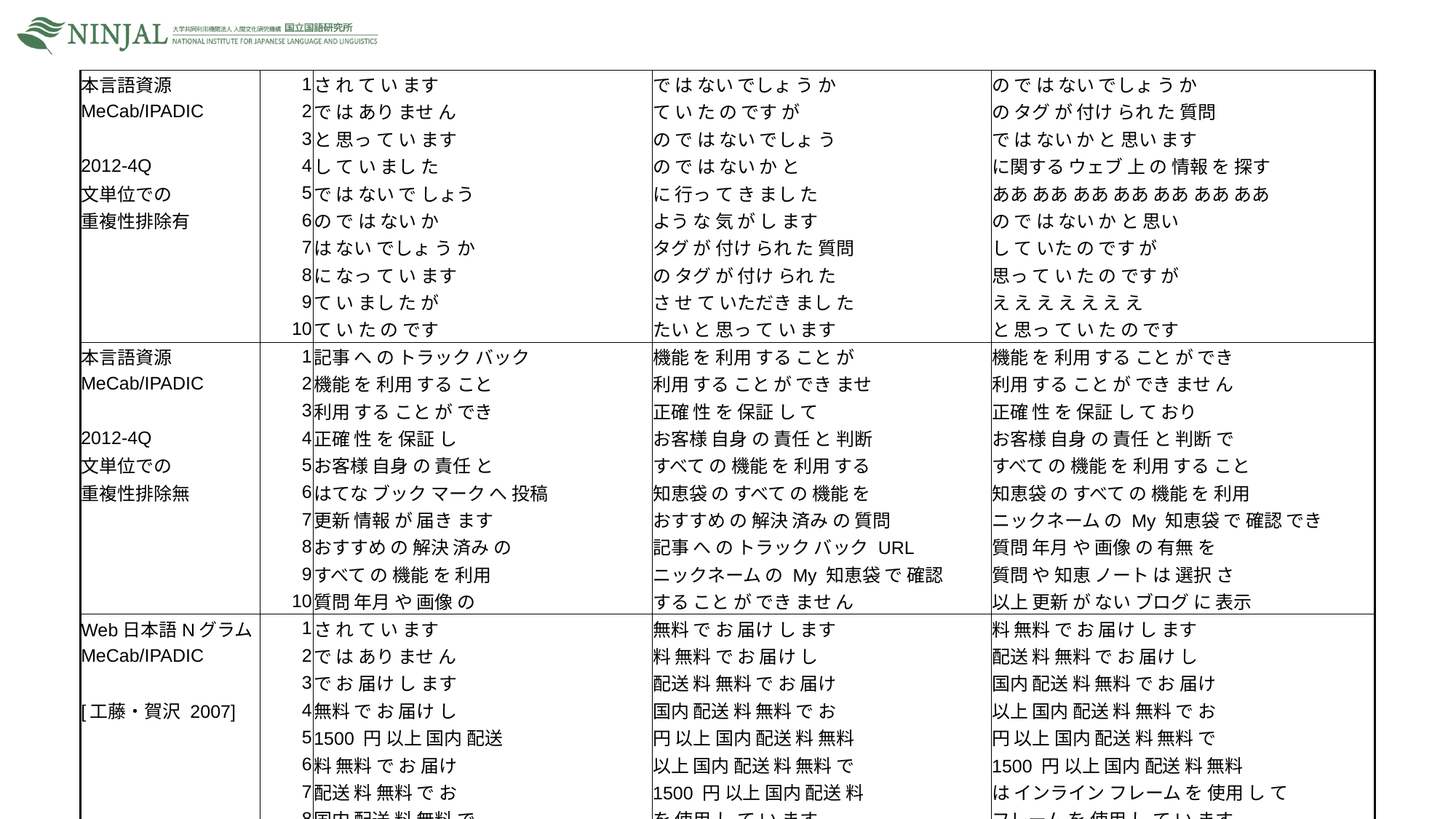

| 本言語資源 | 1 | さ れ て い ます | で は ない でしょ う か | の で は ない でしょ う か |
| --- | --- | --- | --- | --- |
| MeCab/IPADIC | 2 | で は あり ませ ん | て い た の です が | の タグ が 付け られ た 質問 |
|  | 3 | と 思っ て い ます | の で は ない でしょ う | で は ない か と 思い ます |
| 2012-4Q | 4 | し て い まし た | の で は ない か と | に関する ウェブ 上 の 情報 を 探す |
| 文単位での | 5 | で は ない で しょう | に 行っ て き まし た | ああ ああ ああ ああ ああ ああ ああ |
| 重複性排除有 | 6 | の で は ない か | よう な 気 が し ます | の で は ない か と 思い |
|  | 7 | は ない でしょ う か | タグ が 付け られ た 質問 | し て いた の です が |
|  | 8 | に なっ て い ます | の タグ が 付け られ た | 思っ て い た の です が |
|  | 9 | て い まし た が | さ せ て いただき まし た | え え え え え え え |
|  | 10 | て い た の です | たい と 思っ て い ます | と 思っ て い た の です |
| 本言語資源 | 1 | 記事 へ の トラック バック | 機能 を 利用 する こと が | 機能 を 利用 する こと が でき |
| MeCab/IPADIC | 2 | 機能 を 利用 する こと | 利用 する こと が でき ませ | 利用 する こと が でき ませ ん |
|  | 3 | 利用 する こと が でき | 正確 性 を 保証 し て | 正確 性 を 保証 し て おり |
| 2012-4Q | 4 | 正確 性 を 保証 し | お客様 自身 の 責任 と 判断 | お客様 自身 の 責任 と 判断 で |
| 文単位での | 5 | お客様 自身 の 責任 と | すべて の 機能 を 利用 する | すべて の 機能 を 利用 する こと |
| 重複性排除無 | 6 | はてな ブック マーク へ 投稿 | 知恵袋 の すべて の 機能 を | 知恵袋 の すべて の 機能 を 利用 |
|  | 7 | 更新 情報 が 届き ます | おすすめ の 解決 済み の 質問 | ニックネーム の My 知恵袋 で 確認 でき |
|  | 8 | おすすめ の 解決 済み の | 記事 へ の トラック バック URL | 質問 年月 や 画像 の 有無 を |
|  | 9 | すべて の 機能 を 利用 | ニックネーム の My 知恵袋 で 確認 | 質問 や 知恵 ノート は 選択 さ |
|  | 10 | 質問 年月 や 画像 の | する こと が でき ませ ん | 以上 更新 が ない ブログ に 表示 |
| Web日本語Nグラム | 1 | さ れ て い ます | 無料 で お 届け し ます | 料 無料 で お 届け し ます |
| MeCab/IPADIC | 2 | で は あり ませ ん | 料 無料 で お 届け し | 配送 料 無料 で お 届け し |
|  | 3 | で お 届け し ます | 配送 料 無料 で お 届け | 国内 配送 料 無料 で お 届け |
| [工藤・賀沢 2007] | 4 | 無料 で お 届け し | 国内 配送 料 無料 で お | 以上 国内 配送 料 無料 で お |
|  | 5 | 1500 円 以上 国内 配送 | 円 以上 国内 配送 料 無料 | 円 以上 国内 配送 料 無料 で |
|  | 6 | 料 無料 で お 届け | 以上 国内 配送 料 無料 で | 1500 円 以上 国内 配送 料 無料 |
|  | 7 | 配送 料 無料 で お | 1500 円 以上 国内 配送 料 | は インライン フレーム を 使用 し て |
|  | 8 | 国内 配送 料 無料 で | を 使用 し て い ます | フレーム を 使用 し て い ます |
|  | 9 | 以上 国内 配送 料 無料 | インライン フレーム を 使用 し て | インライン フレーム を 使用 し て い |
|  | 10 | 円 以上 国内 配送 料 | この 記事 へ の トラック バック | 部分 は インライン フレーム を 使用 し |

13